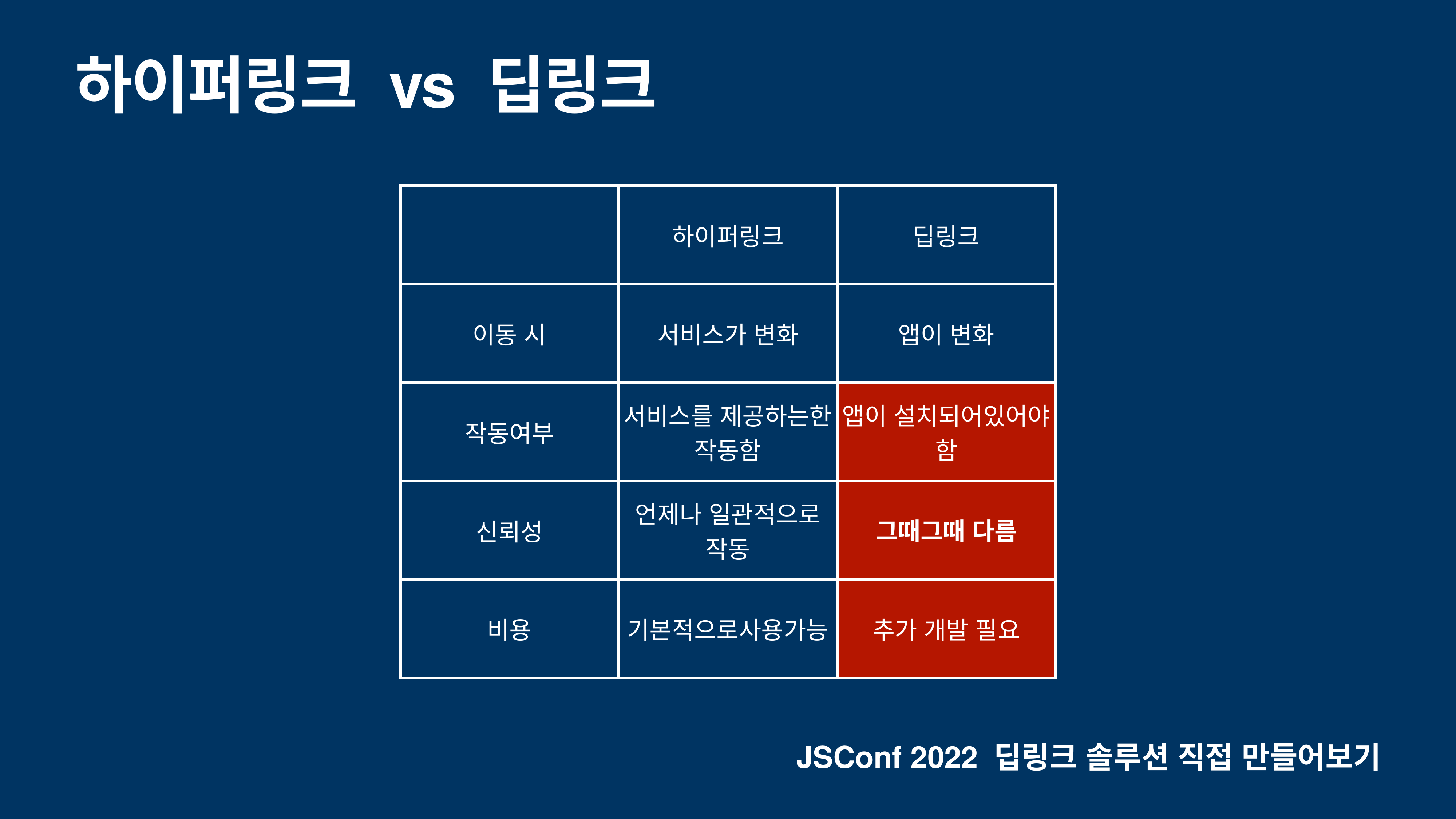

# 하이퍼링크 vs 딥링크
|  | 하이퍼링크 | 딥링크 |
| --- | --- | --- |
| 이동 시 | 서비스가 변화 | 앱이 변화 |
| 작동여부 | 서비스를 제공하는 한 작동함 | 앱이 설치되어 있어야 함 |
| 신뢰성 | 언제나 일관적으로 작동 | 그때그때 다름 |
| 비용 | 기본적으로 사용가능 | 추가 개발 필요 |
JSConf 2022 딥링크 솔루션 직접 만들어보기